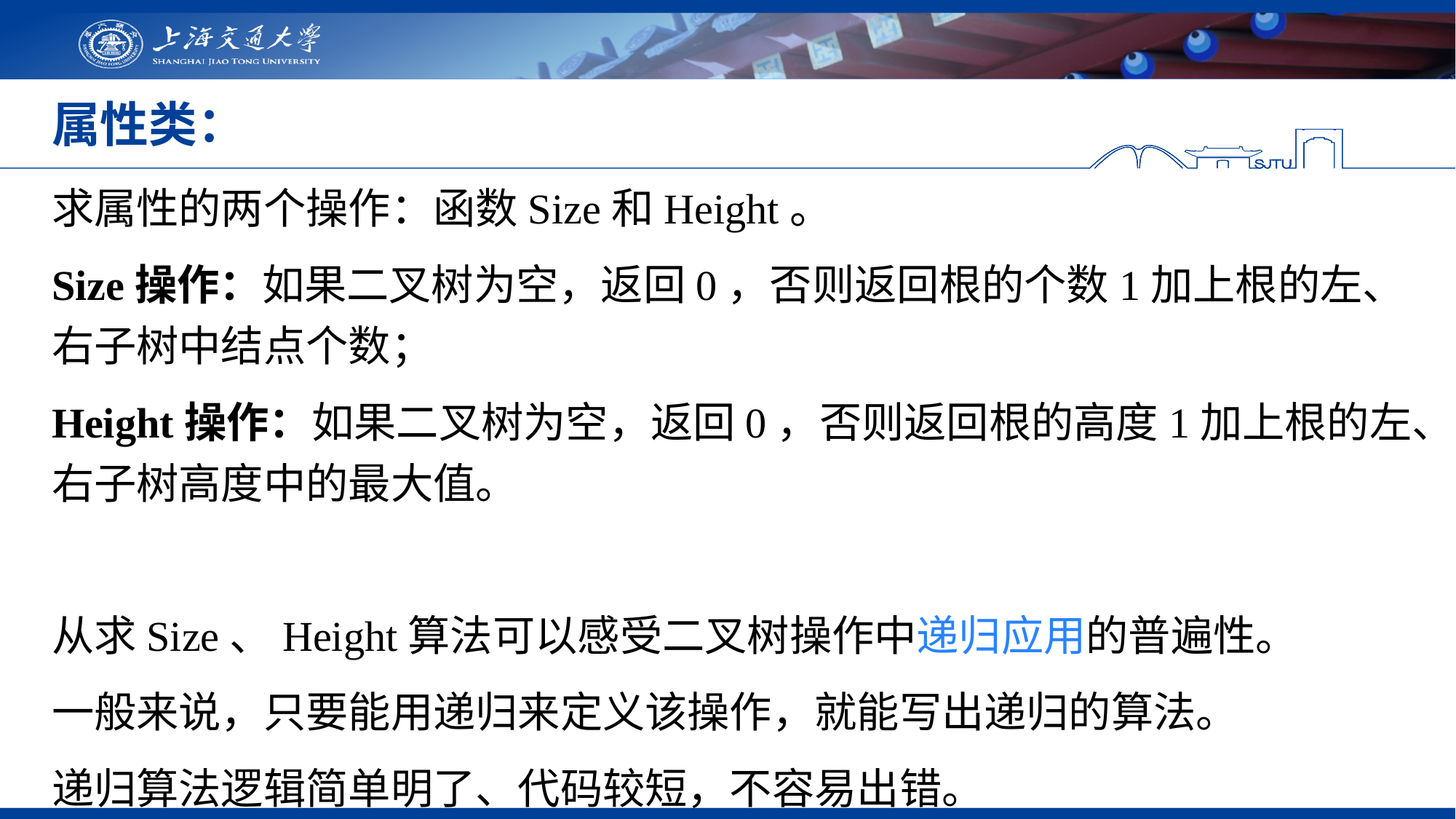

# 属性类：
求属性的两个操作：函数Size和Height。
Size操作：如果二叉树为空，返回0，否则返回根的个数1加上根的左、右子树中结点个数；
Height操作：如果二叉树为空，返回0，否则返回根的高度1加上根的左、右子树高度中的最大值。

从求Size、Height算法可以感受二叉树操作中递归应用的普遍性。
一般来说，只要能用递归来定义该操作，就能写出递归的算法。
递归算法逻辑简单明了、代码较短，不容易出错。